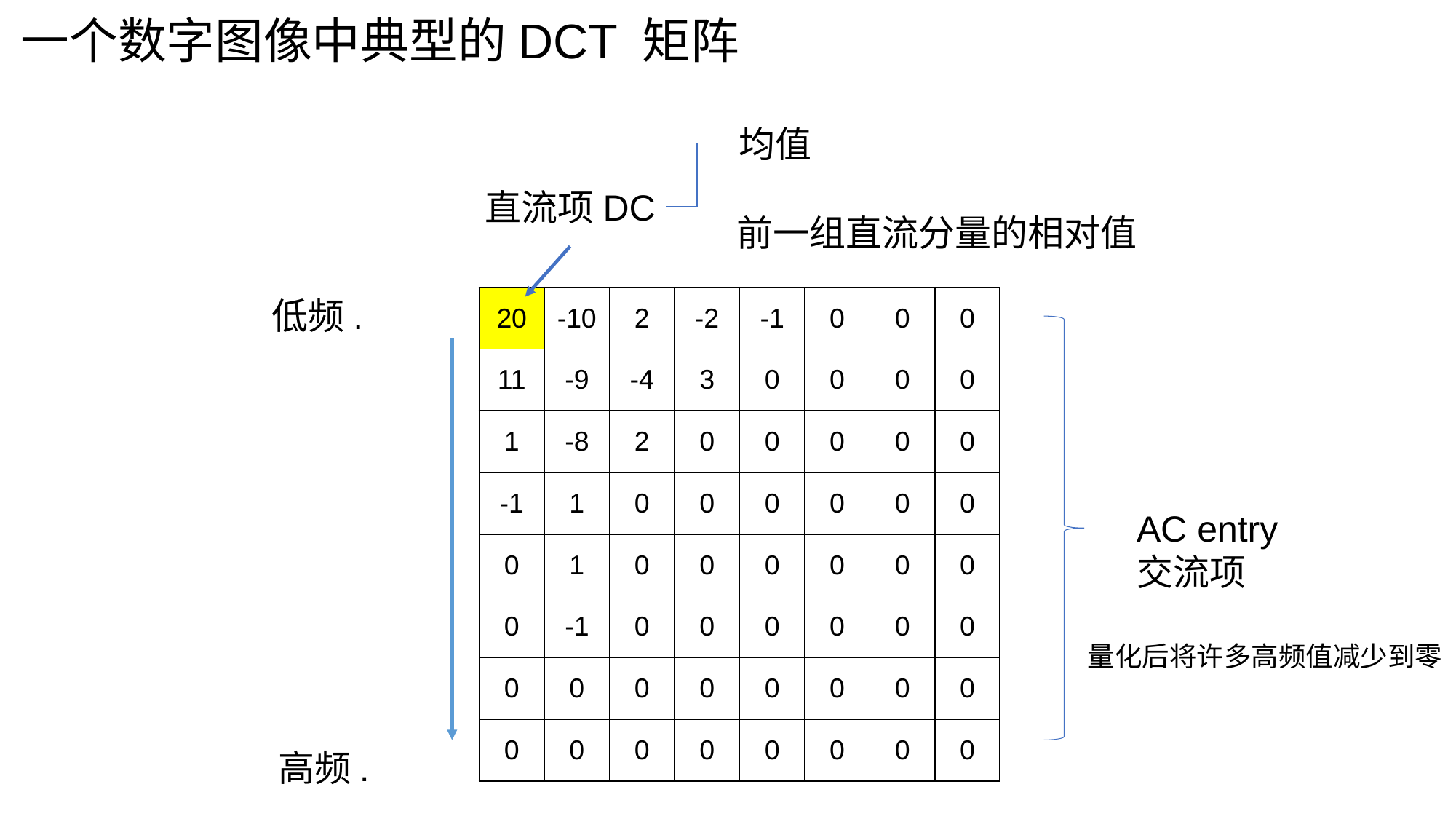

一个数字图像中典型的DCT 矩阵
均值
直流项DC
前一组直流分量的相对值
低频.
| 20 | -10 | 2 | -2 | -1 | 0 | 0 | 0 |
| --- | --- | --- | --- | --- | --- | --- | --- |
| 11 | -9 | -4 | 3 | 0 | 0 | 0 | 0 |
| 1 | -8 | 2 | 0 | 0 | 0 | 0 | 0 |
| -1 | 1 | 0 | 0 | 0 | 0 | 0 | 0 |
| 0 | 1 | 0 | 0 | 0 | 0 | 0 | 0 |
| 0 | -1 | 0 | 0 | 0 | 0 | 0 | 0 |
| 0 | 0 | 0 | 0 | 0 | 0 | 0 | 0 |
| 0 | 0 | 0 | 0 | 0 | 0 | 0 | 0 |

AC entry
交流项
量化后将许多高频值减少到零
高频.